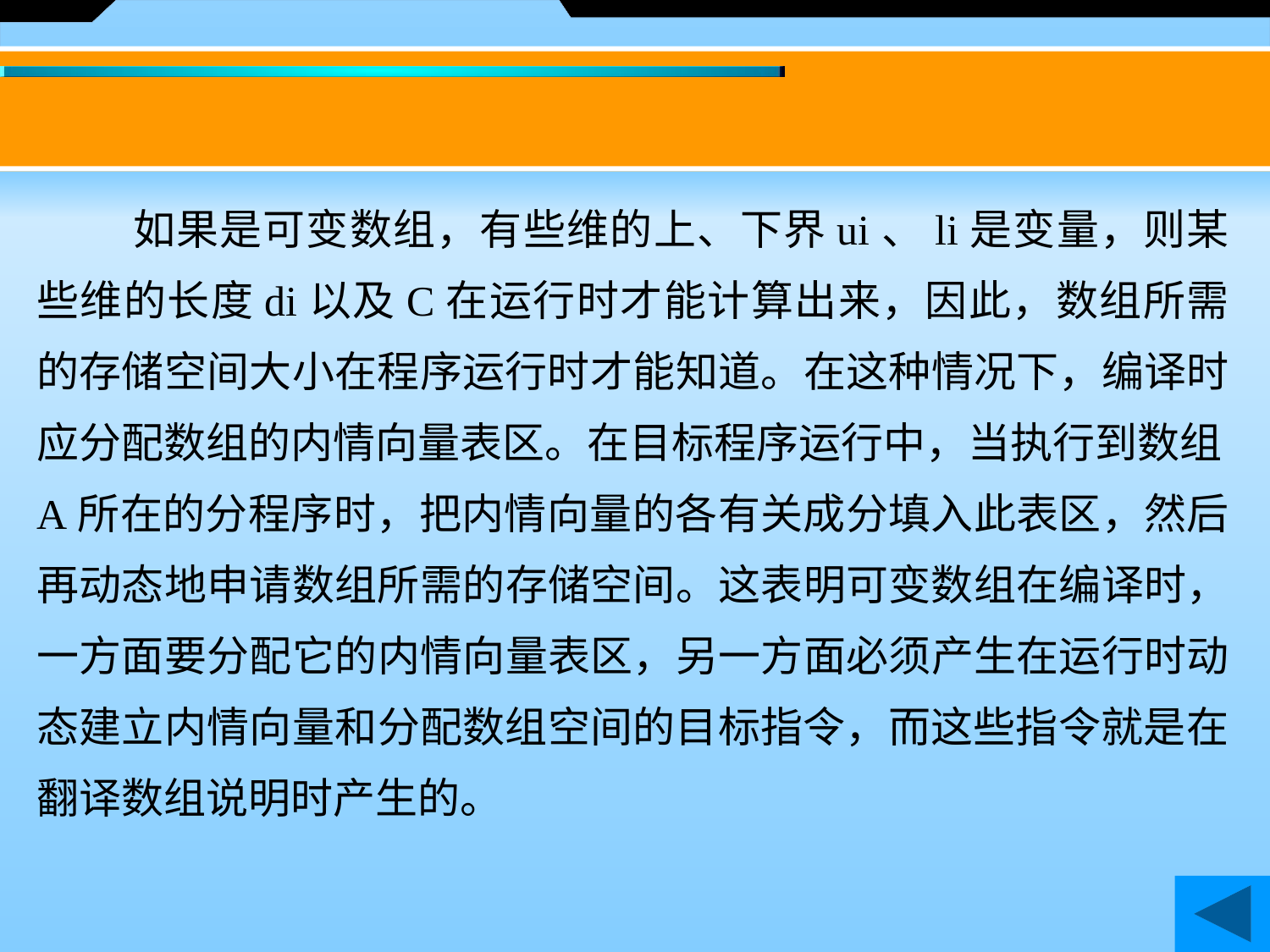

如果是可变数组，有些维的上、下界ui、li是变量，则某些维的长度di以及C在运行时才能计算出来，因此，数组所需的存储空间大小在程序运行时才能知道。在这种情况下，编译时应分配数组的内情向量表区。在目标程序运行中，当执行到数组A所在的分程序时，把内情向量的各有关成分填入此表区，然后再动态地申请数组所需的存储空间。这表明可变数组在编译时，一方面要分配它的内情向量表区，另一方面必须产生在运行时动态建立内情向量和分配数组空间的目标指令，而这些指令就是在翻译数组说明时产生的。